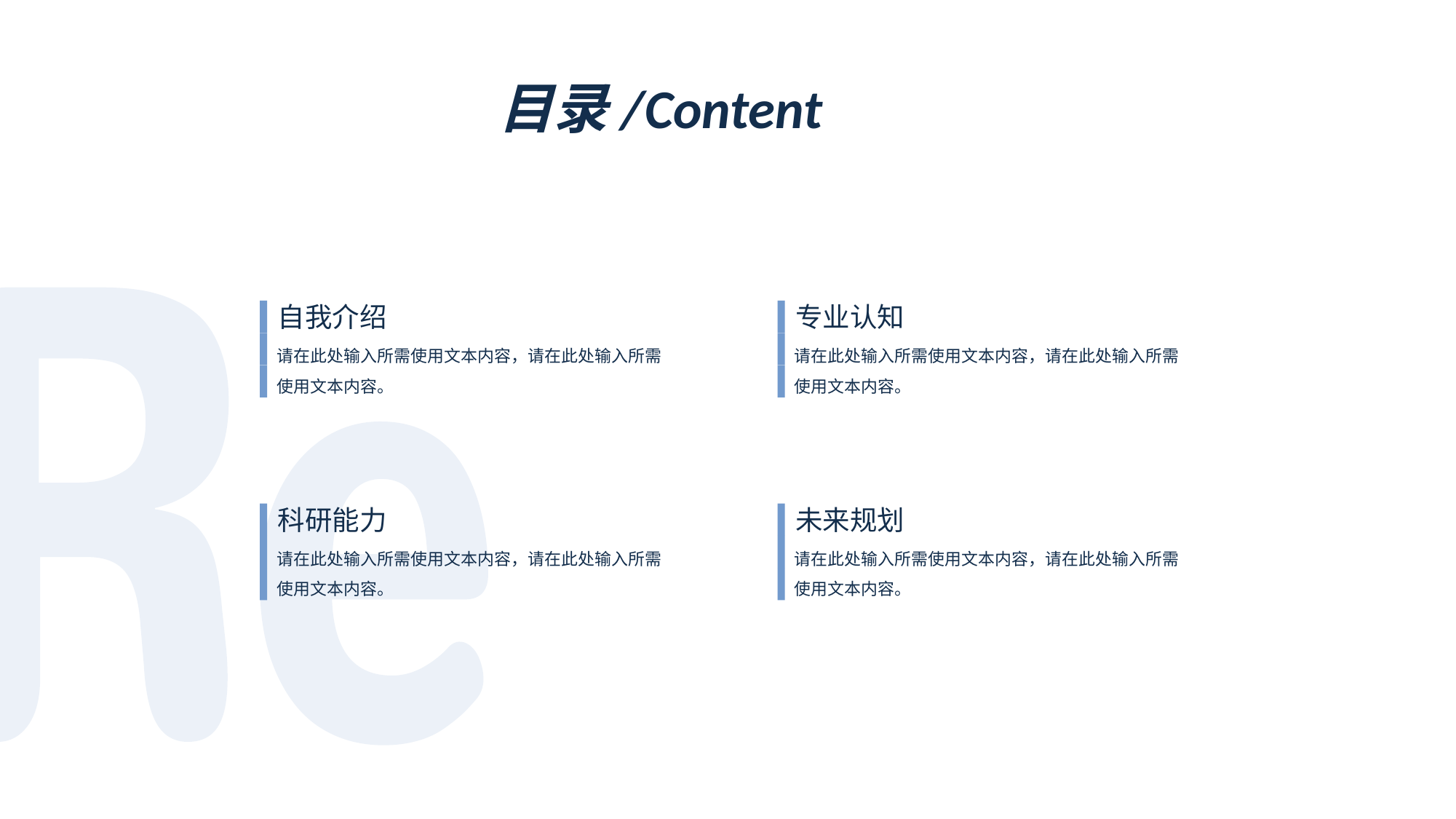

目录/Content

自我介绍
请在此处输入所需使用文本内容，请在此处输入所需使用文本内容。

专业认知
请在此处输入所需使用文本内容，请在此处输入所需使用文本内容。

科研能力
请在此处输入所需使用文本内容，请在此处输入所需使用文本内容。

未来规划
请在此处输入所需使用文本内容，请在此处输入所需使用文本内容。